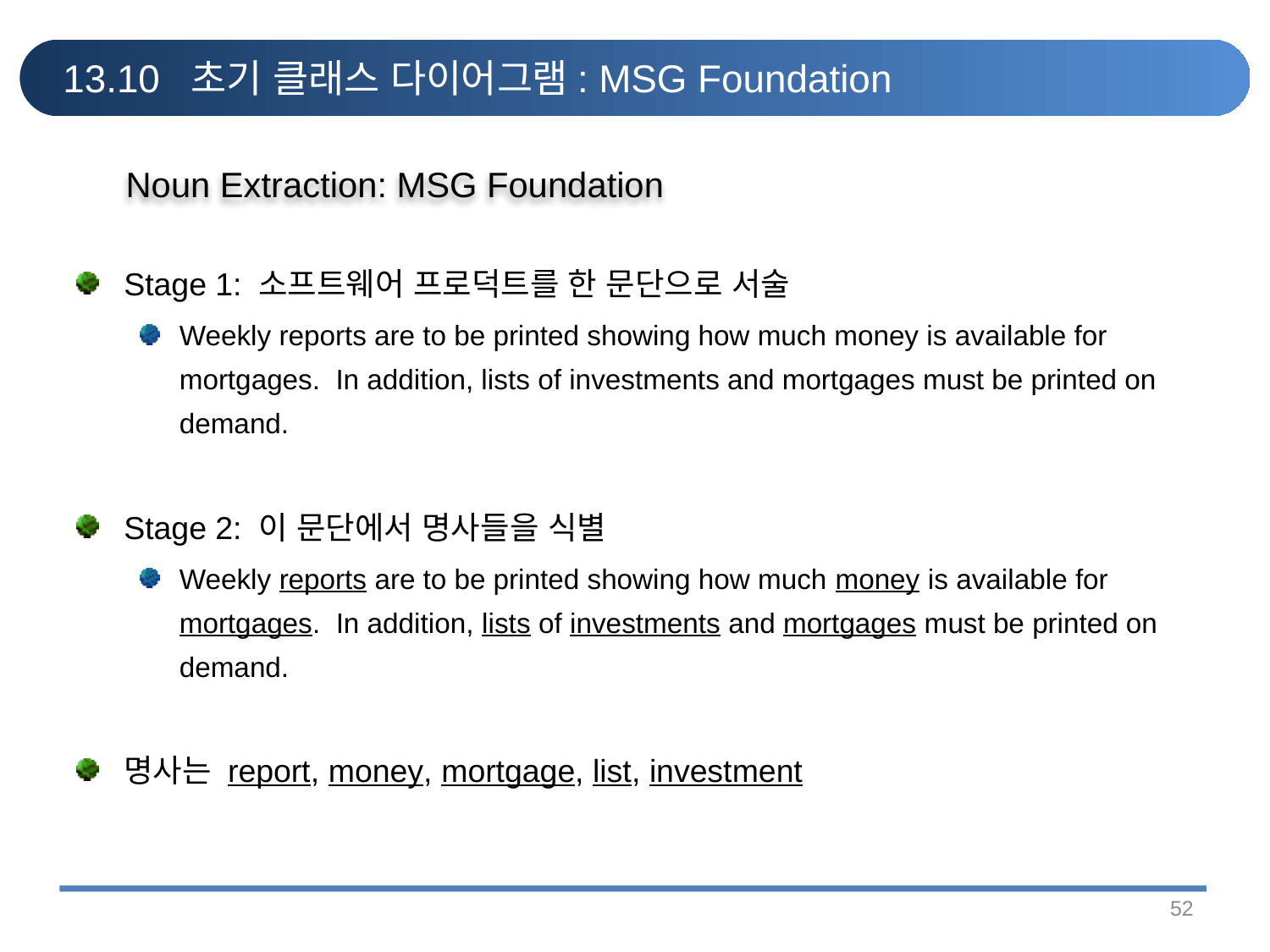

# 13.10  초기 클래스 다이어그램: MSG Foundation
Noun Extraction: MSG Foundation
Stage 1: 소프트웨어 프로덕트를 한 문단으로 서술
Weekly reports are to be printed showing how much money is available for mortgages.  In addition, lists of investments and mortgages must be printed on demand.

Stage 2: 이 문단에서 명사들을 식별
Weekly reports are to be printed showing how much money is available for mortgages.  In addition, lists of investments and mortgages must be printed on demand.

명사는 report, money, mortgage, list, investment

52